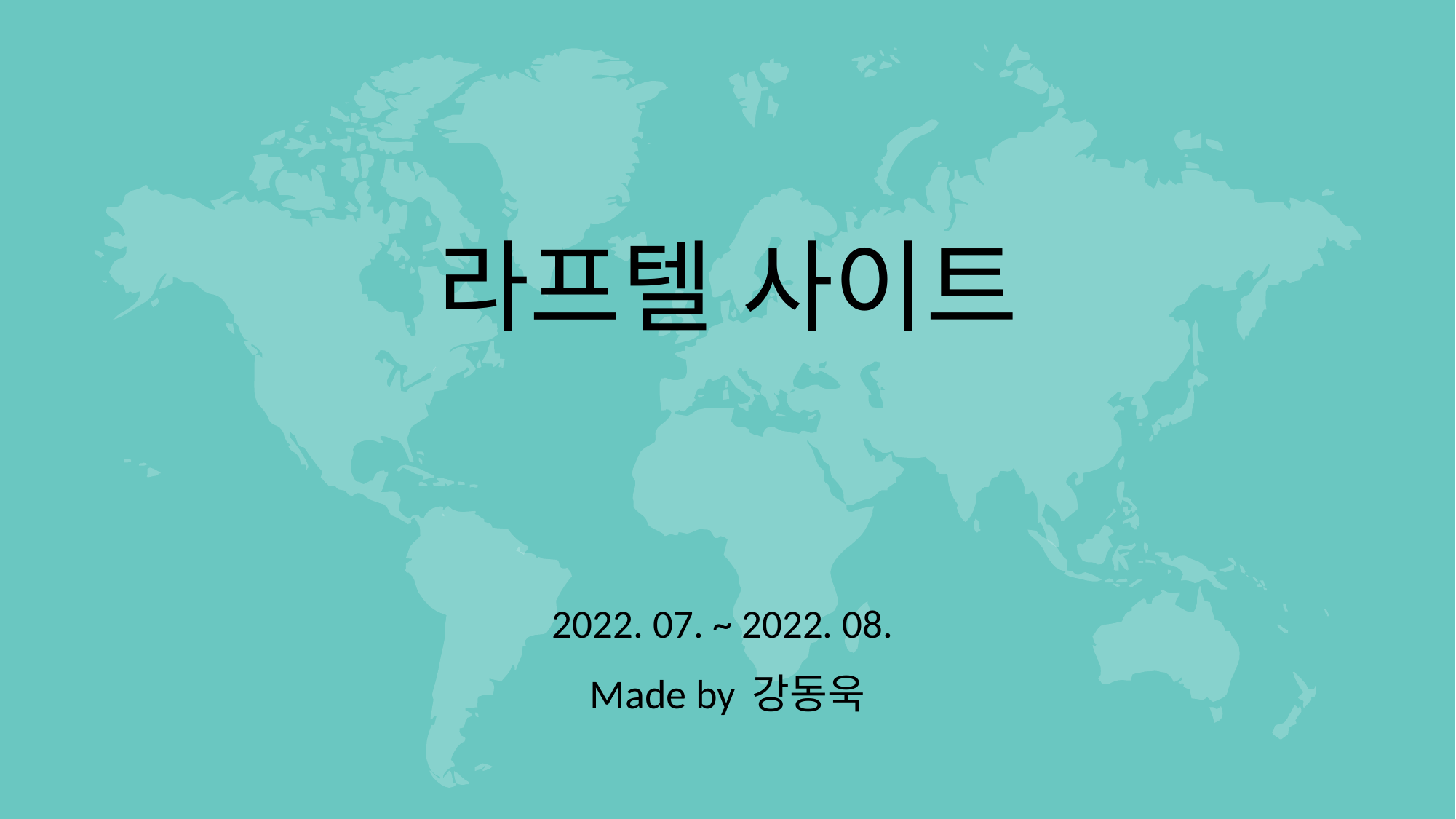

라프텔 사이트
2022. 07. ~ 2022. 08.

Made by 강동욱